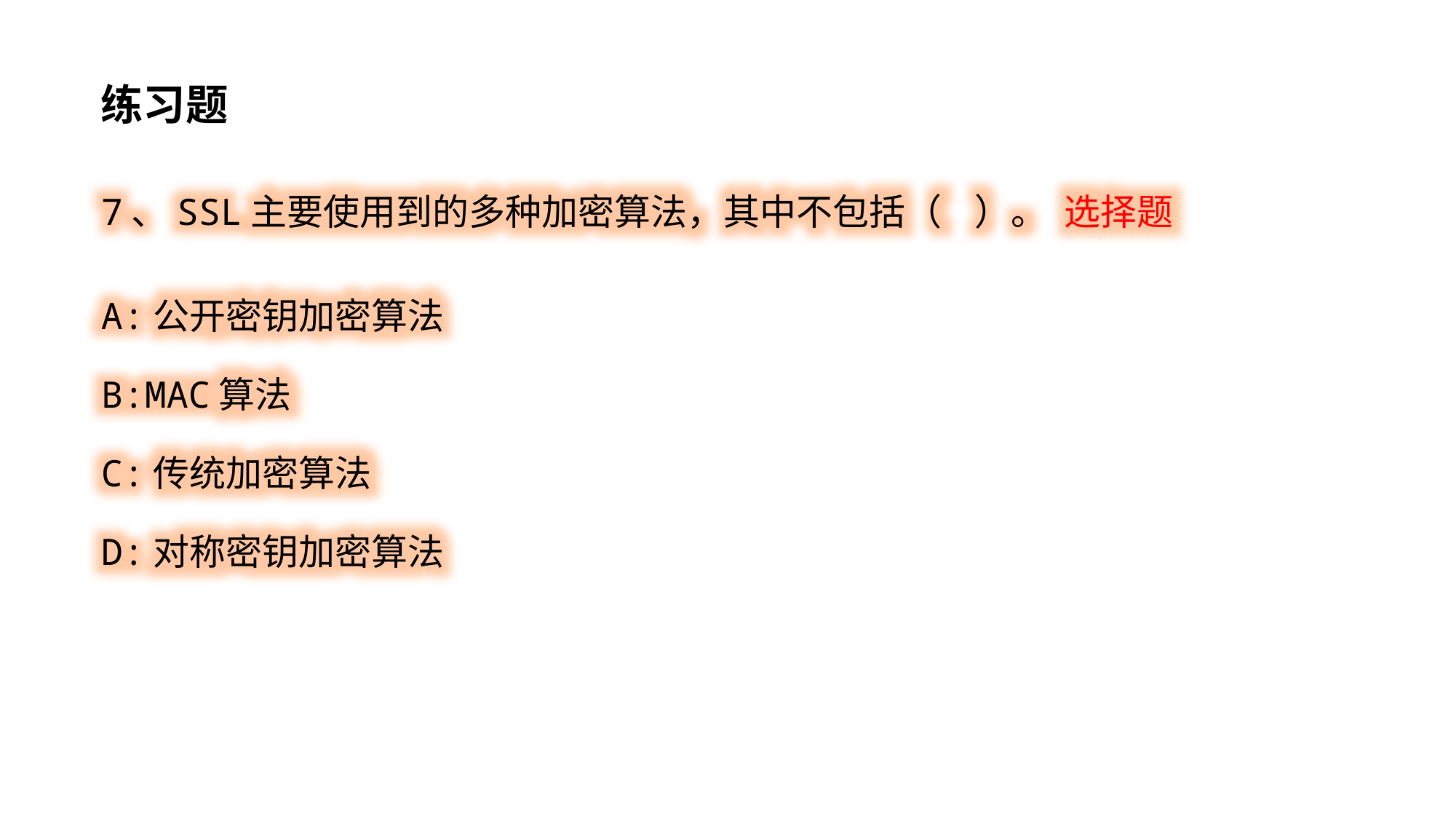

练习题
7、SSL主要使用到的多种加密算法，其中不包括（    ）。  选择题

A:​公开密钥加密算法
B:MAC算法

C:传统加密算法

D:对称密钥加密算法